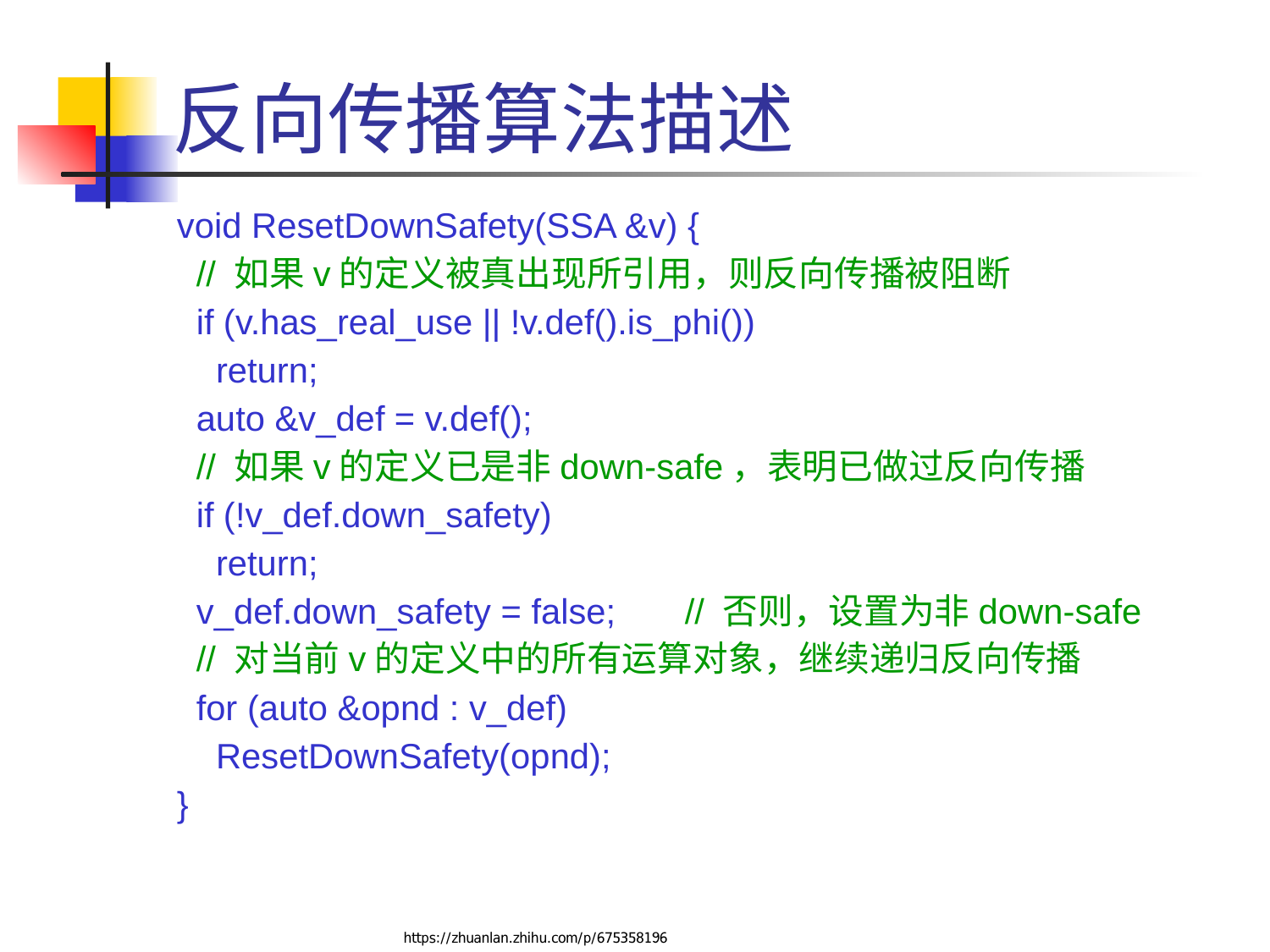

# 反向传播算法描述
void ResetDownSafety(SSA &v) {
  // 如果v的定义被真出现所引用，则反向传播被阻断
  if (v.has_real_use || !v.def().is_phi())
    return;
  auto &v_def = v.def();
  // 如果v的定义已是非down-safe，表明已做过反向传播
  if (!v_def.down_safety)
    return;
  v_def.down_safety = false; 	// 否则，设置为非down-safe
  // 对当前v的定义中的所有运算对象，继续递归反向传播
  for (auto &opnd : v_def)
    ResetDownSafety(opnd);
}

https://zhuanlan.zhihu.com/p/675358196